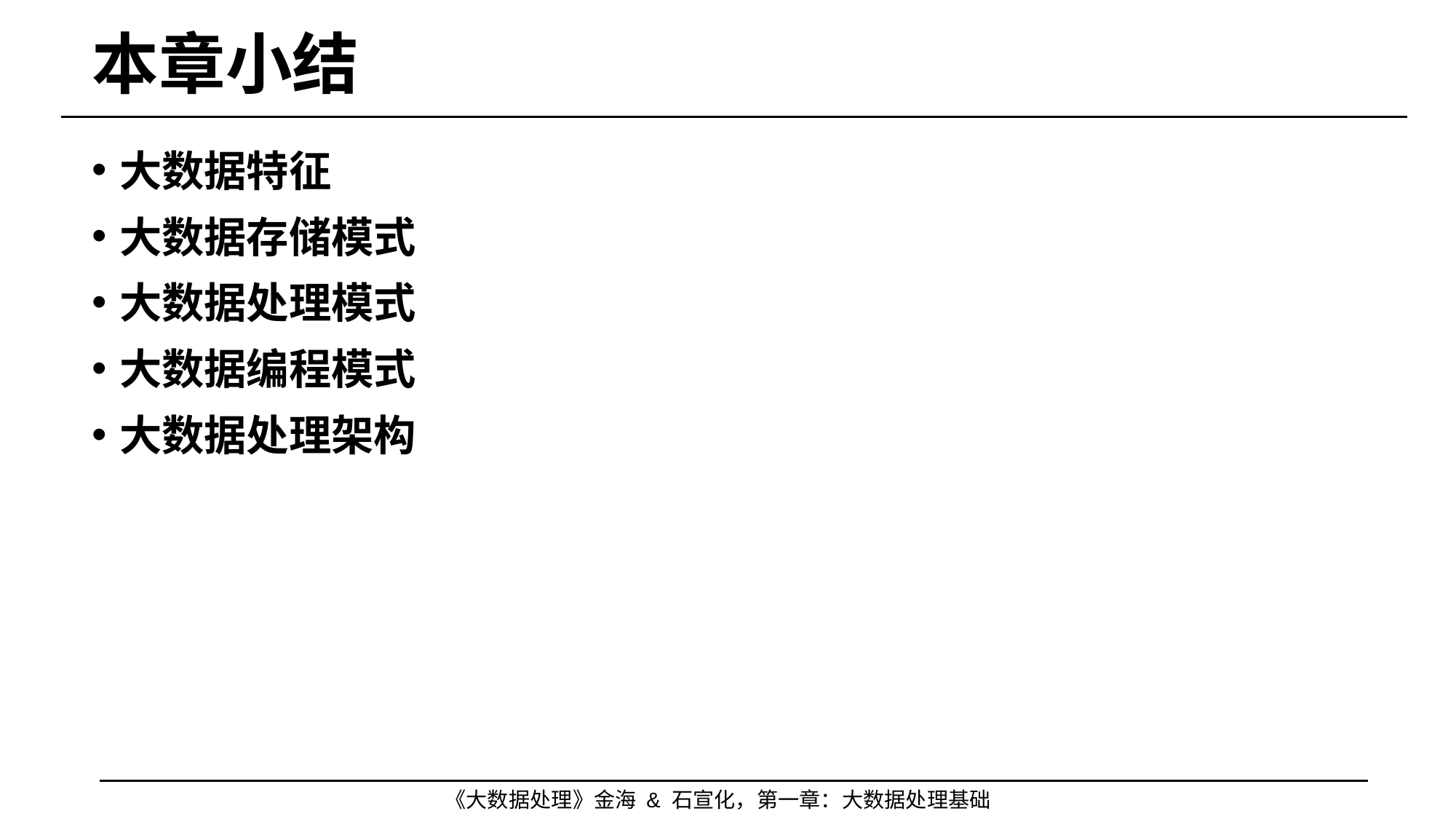

# 本章小结
大数据特征
大数据存储模式
大数据处理模式
大数据编程模式
大数据处理架构